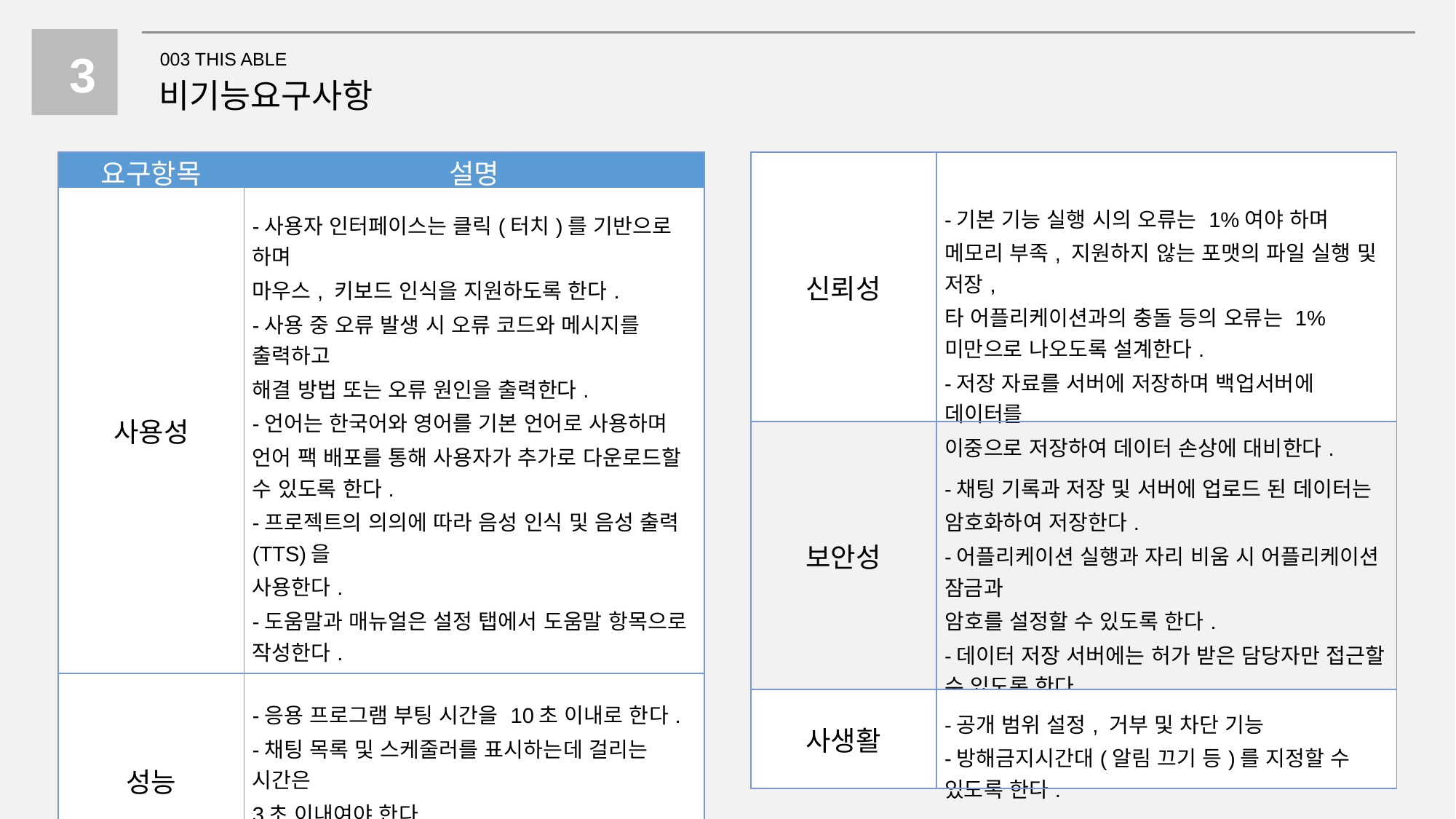

3
003 THIS ABLE
비기능요구사항
| 신뢰성 | -기본 기능 실행 시의 오류는 1%여야 하며 메모리 부족, 지원하지 않는 포맷의 파일 실행 및 저장, 타 어플리케이션과의 충돌 등의 오류는 1% 미만으로 나오도록 설계한다. -저장 자료를 서버에 저장하며 백업서버에 데이터를 이중으로 저장하여 데이터 손상에 대비한다. |
| --- | --- |
| 보안성 | -채팅 기록과 저장 및 서버에 업로드 된 데이터는 암호화하여 저장한다. -어플리케이션 실행과 자리 비움 시 어플리케이션 잠금과 암호를 설정할 수 있도록 한다. -데이터 저장 서버에는 허가 받은 담당자만 접근할 수 있도록 한다. |
| 사생활 | -공개 범위 설정, 거부 및 차단 기능 -방해금지시간대(알림 끄기 등)를 지정할 수 있도록 한다. |
| 요구항목 | 설명 |
| --- | --- |
| 사용성 | -사용자 인터페이스는 클릭(터치)를 기반으로 하며 마우스, 키보드 인식을 지원하도록 한다. -사용 중 오류 발생 시 오류 코드와 메시지를 출력하고 해결 방법 또는 오류 원인을 출력한다. -언어는 한국어와 영어를 기본 언어로 사용하며 언어 팩 배포를 통해 사용자가 추가로 다운로드할 수 있도록 한다. -프로젝트의 의의에 따라 음성 인식 및 음성 출력(TTS)을 사용한다. -도움말과 매뉴얼은 설정 탭에서 도움말 항목으로 작성한다. -전화번호 입력 시 “-” 입력을 제외하고 입력한다. -사용자가 언제든지 프로그램을 실행할 수 있어야 한다. |
| 성능 | -응용 프로그램 부팅 시간을 10초 이내로 한다. -채팅 목록 및 스케줄러를 표시하는데 걸리는 시간은 3초 이내여야 한다. -저장 파일을 제외한 응용프로그램의 용량을 100MB 이하로 제작하여 제품의 필요 용량을 최소화한다. |